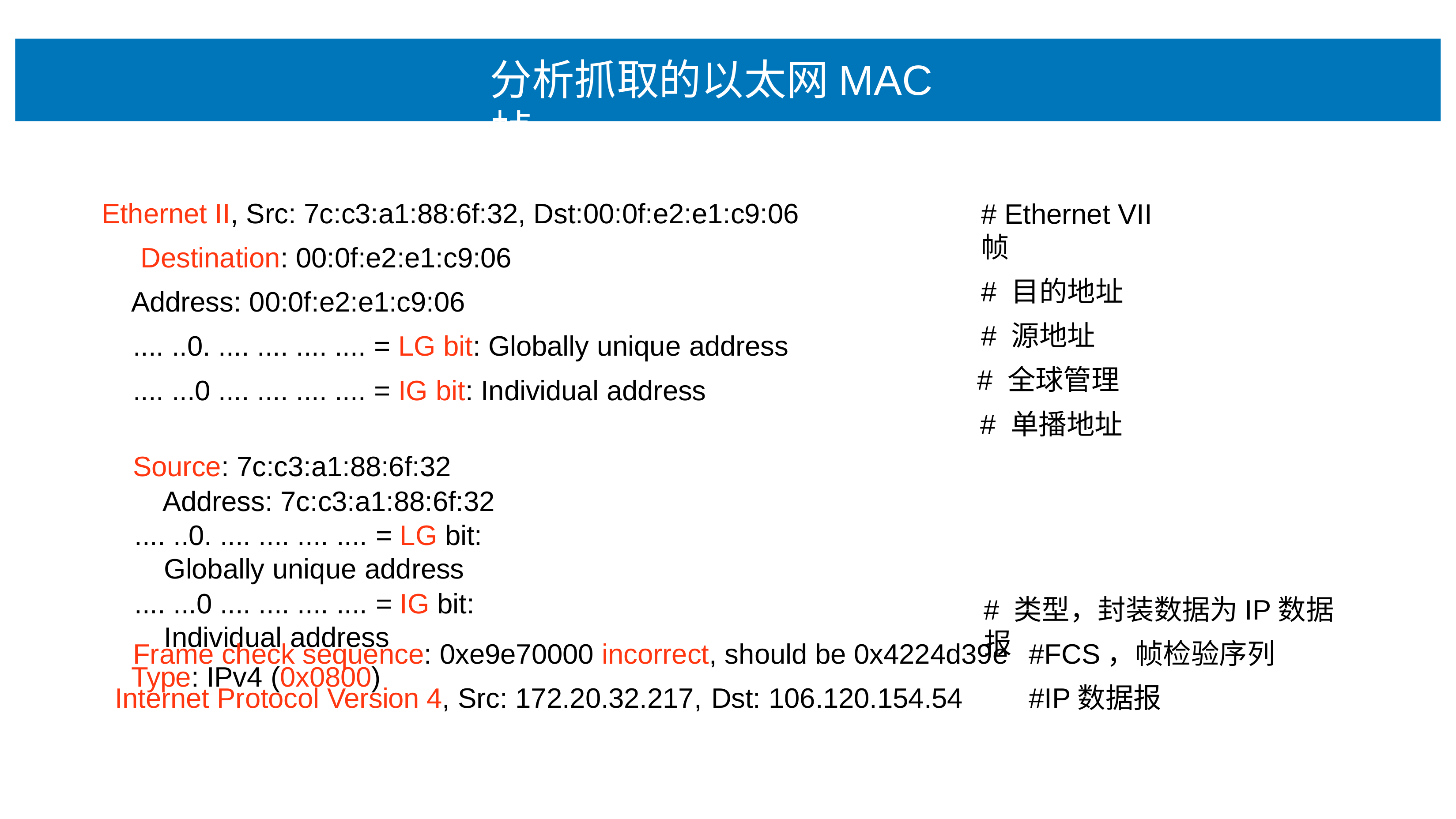

# 分析抓取的以太⽹MAC帧
Ethernet II, Src: 7c:c3:a1:88:6f:32, Dst:00:0f:e2:e1:c9:06  Destination: 00:0f:e2:e1:c9:06
Address: 00:0f:e2:e1:c9:06
.... ..0. .... .... .... .... = LG bit: Globally unique address
.... ...0 .... .... .... .... = IG bit: Individual address
# Ethernet VII帧
# ⽬的地址
# 源地址
# 全球管理
# 单播地址
Source: 7c:c3:a1:88:6f:32  Address: 7c:c3:a1:88:6f:32
.... ..0. .... .... .... .... = LG bit: Globally unique address
.... ...0 .... .... .... .... = IG bit: Individual address
Type: IPv4 (0x0800)
# 类型，封装数据为IP数据报
Frame check sequence: 0xe9e70000 incorrect, should be 0x4224d39e	#FCS，帧检验序列  Internet Protocol Version 4, Src: 172.20.32.217, Dst: 106.120.154.54	#IP数据报